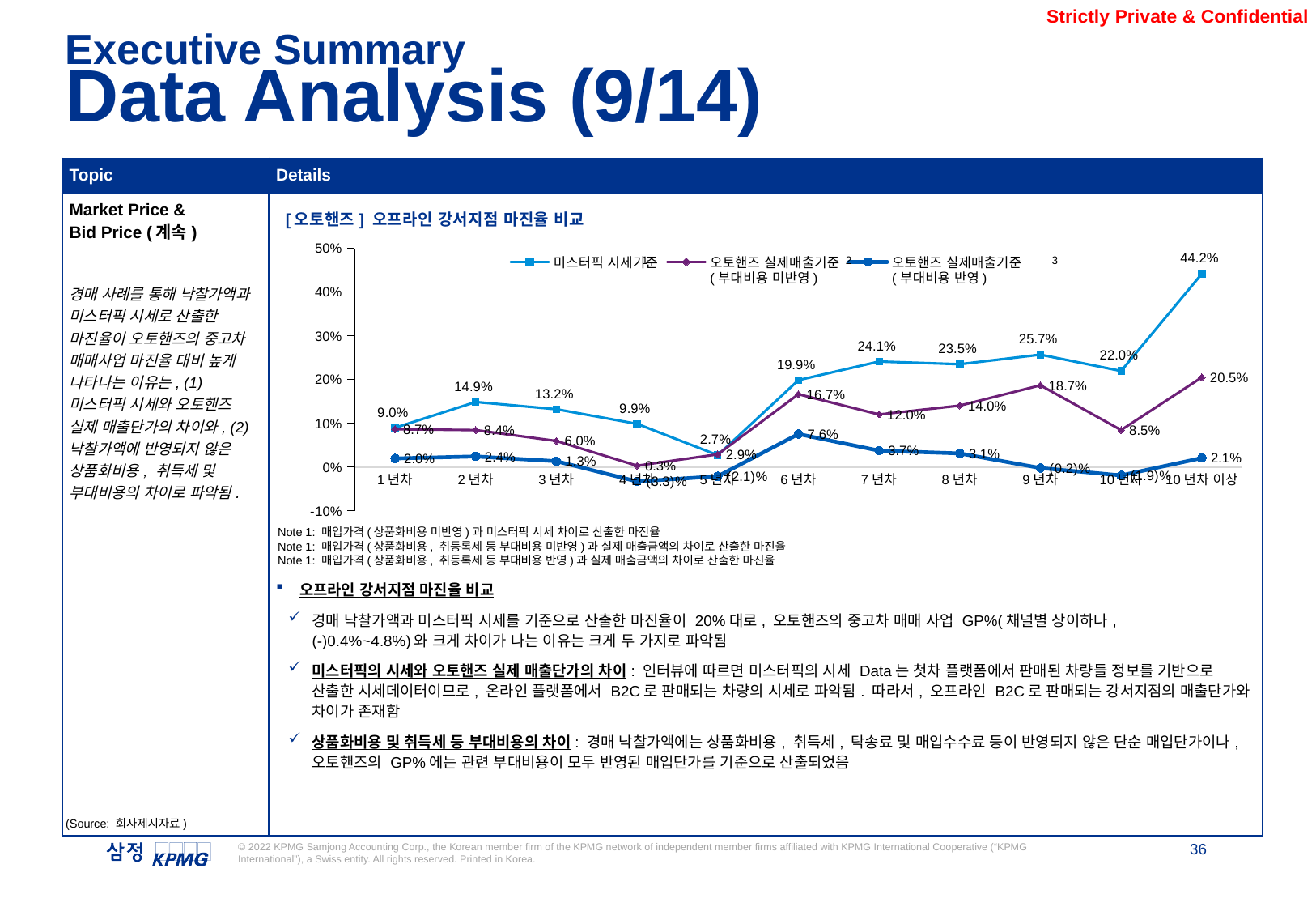

Executive Summary
Data Analysis (9/14)
| Topic | Details |
| --- | --- |
| Market Price & Bid Price (계속) 경매 사례를 통해 낙찰가액과 미스터픽 시세로 산출한 마진율이 오토핸즈의 중고차 매매사업 마진율 대비 높게 나타나는 이유는, (1) 미스터픽 시세와 오토핸즈 실제 매출단가의 차이와, (2) 낙찰가액에 반영되지 않은 상품화비용, 취득세 및 부대비용의 차이로 파악됨. | 오프라인 강서지점 마진율 비교 경매 낙찰가액과 미스터픽 시세를 기준으로 산출한 마진율이 20%대로, 오토핸즈의 중고차 매매 사업 GP%(채널별 상이하나, (-)0.4%~4.8%)와 크게 차이가 나는 이유는 크게 두 가지로 파악됨 미스터픽의 시세와 오토핸즈 실제 매출단가의 차이: 인터뷰에 따르면 미스터픽의 시세 Data는 첫차 플랫폼에서 판매된 차량들 정보를 기반으로 산출한 시세데이터이므로, 온라인 플랫폼에서 B2C로 판매되는 차량의 시세로 파악됨. 따라서, 오프라인 B2C로 판매되는 강서지점의 매출단가와 차이가 존재함 상품화비용 및 취득세 등 부대비용의 차이: 경매 낙찰가액에는 상품화비용, 취득세, 탁송료 및 매입수수료 등이 반영되지 않은 단순 매입단가이나, 오토핸즈의 GP%에는 관련 부대비용이 모두 반영된 매입단가를 기준으로 산출되었음 |

### Chart: [오토핸즈] 오프라인 강서지점 마진율 비교

| Category | 미스터픽 시세기준 | 오토핸즈 실제매출기준
(부대비용 미반영) | 오토핸즈 실제매출기준
(부대비용 반영) |
|---|---|---|---|
| 1년차 | 0.08978093419001082 | 0.0865126368224891 | 0.019703417109442487 |
| 2년차 | 0.14877908106680854 | 0.08447424374825818 | 0.0242767322394183 |
| 3년차 | 0.1322665192347634 | 0.05968116438777609 | 0.013387760211809221 |
| 4년차 | 0.09877964839918797 | 0.003109156277419858 | -0.0329063601357987 |
| 5년차 | 0.02714311197030409 | 0.02903153579806942 | -0.021071038778786754 |
| 6년차 | 0.19871796100666017 | 0.16653799965688798 | 0.07554404185966718 |
| 7년차 | 0.24128982536810997 | 0.12024142164354394 | 0.03747300571887121 |
| 8년차 | 0.23521530422695527 | 0.14046744376903925 | 0.03120711926203097 |
| 9년차 | 0.2570266697947289 | 0.1868682641588692 | -0.002175828160954596 |
| 10년차 | 0.2195696820378238 | 0.08452301724724533 | -0.01904986348220487 |
| 10년차 이상 | 0.44194538502637065 | 0.20498356858181482 | 0.020632596967316678 |
1
2
3
Note 1: 매입가격(상품화비용 미반영)과 미스터픽 시세 차이로 산출한 마진율
Note 1: 매입가격(상품화비용, 취등록세 등 부대비용 미반영)과 실제 매출금액의 차이로 산출한 마진율
Note 1: 매입가격(상품화비용, 취등록세 등 부대비용 반영)과 실제 매출금액의 차이로 산출한 마진율

(Source: 회사제시자료)